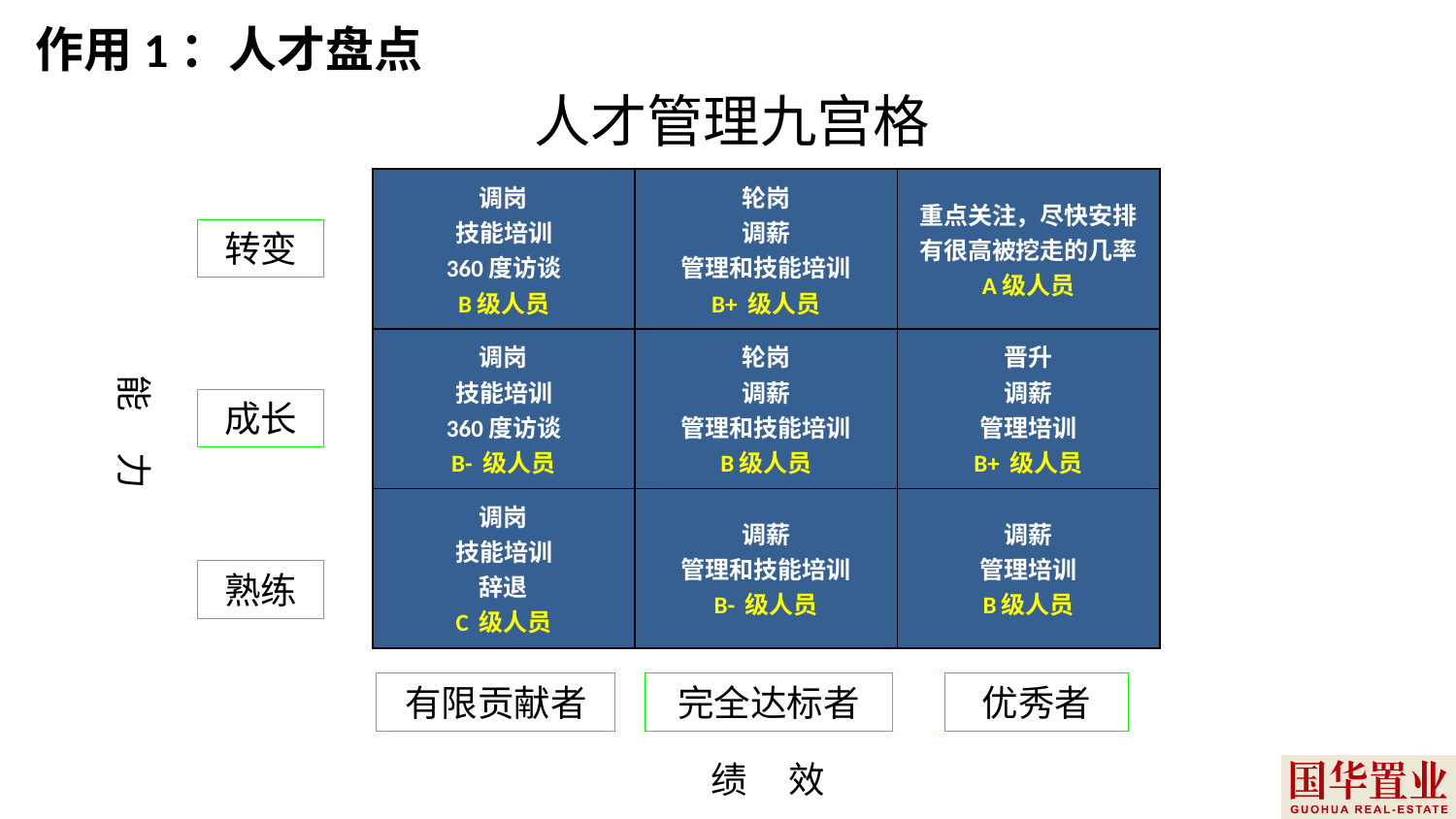

# 作用1：人才盘点
人才管理九宫格
| 调岗 技能培训 360度访谈 B级人员 | 轮岗 调薪 管理和技能培训 B+ 级人员 | 重点关注，尽快安排 有很高被挖走的几率 A级人员 |
| --- | --- | --- |
| 调岗 技能培训 360度访谈 B- 级人员 | 轮岗 调薪 管理和技能培训 B级人员 | 晋升 调薪 管理培训 B+ 级人员 |
| 调岗 技能培训 辞退 C 级人员 | 调薪 管理和技能培训 B- 级人员 | 调薪 管理培训 B级人员 |
转变
 能     力
成长
熟练
有限贡献者
完全达标者
优秀者
绩     效